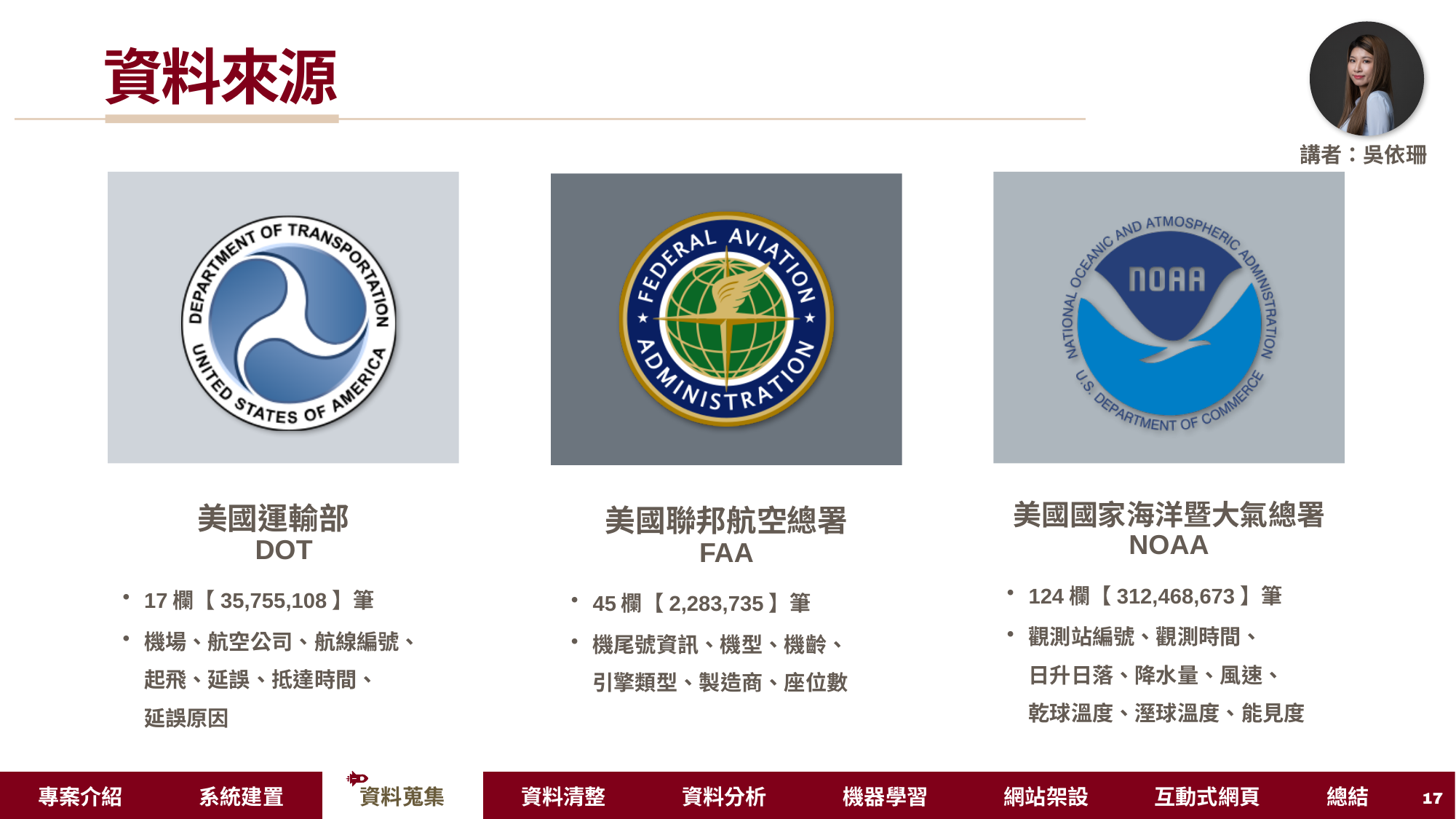

# 資料來源

美國運輸部
DOT
17欄【35,755,108】筆
機場、航空公司、航線編號、
起飛、延誤、抵達時間、
延誤原因

美國國家海洋暨大氣總署
NOAA
124欄【312,468,673】筆
觀測站編號、觀測時間、
日升日落、降水量、風速、
乾球溫度、溼球溫度、能見度

美國聯邦航空總署
FAA
45欄【2,283,735】筆
機尾號資訊、機型、機齡、
引擎類型、製造商、座位數
17